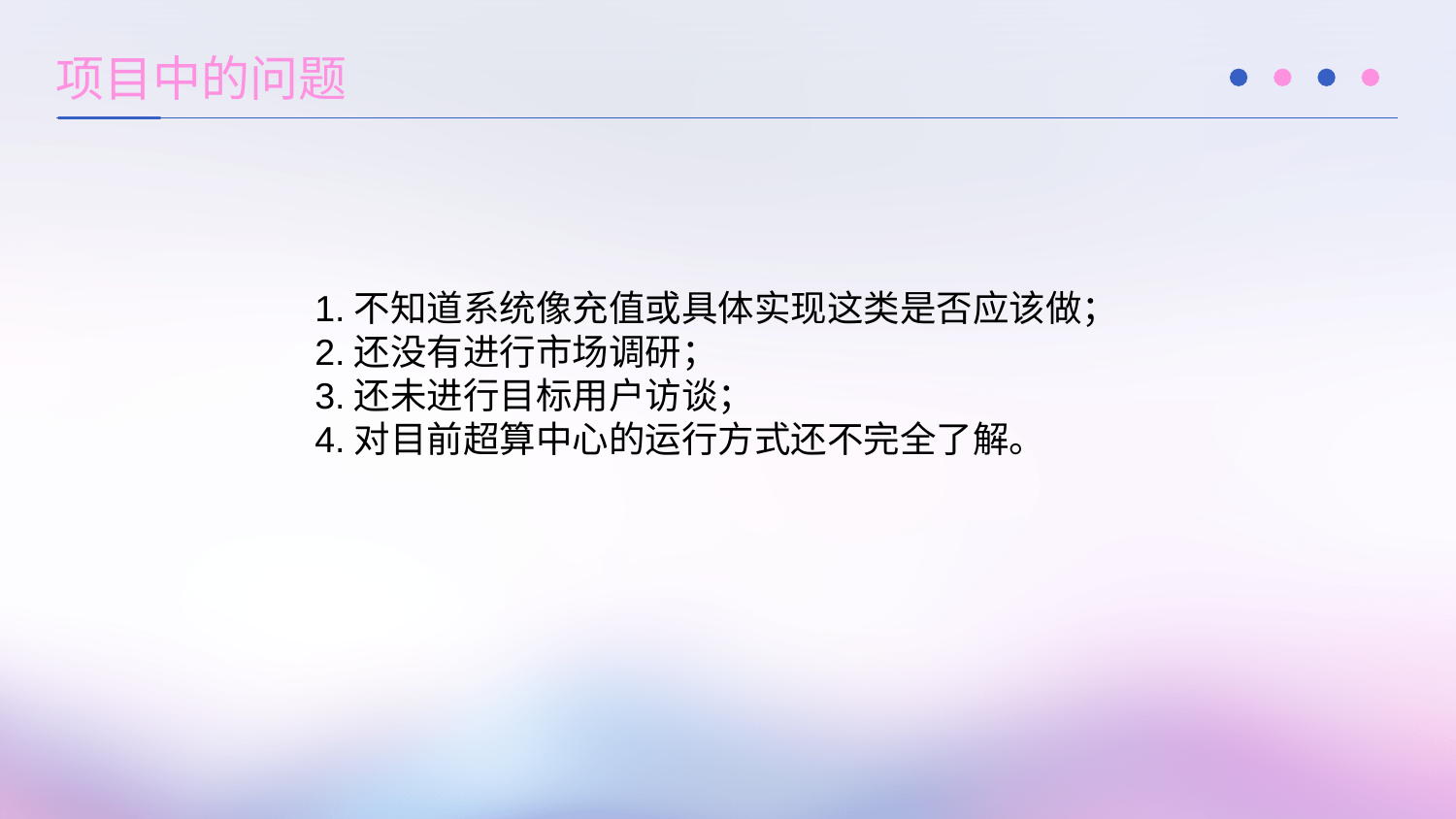

项目中的问题

1.不知道系统像充值或具体实现这类是否应该做；
2.还没有进行市场调研；
3.还未进行目标用户访谈；
4.对目前超算中心的运行方式还不完全了解。